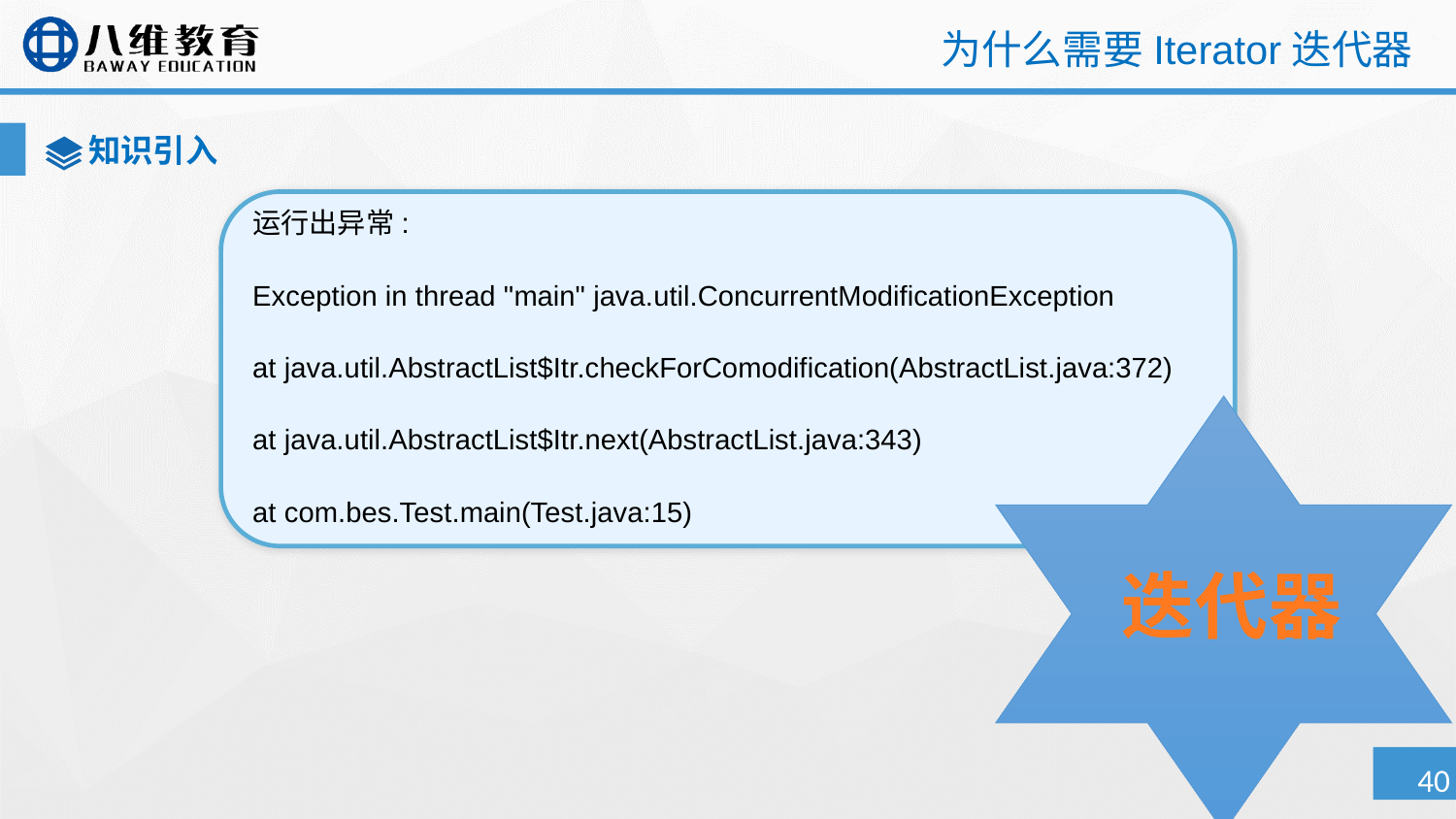

# 为什么需要Iterator迭代器
知识引入

运行出异常:

Exception in thread "main" java.util.ConcurrentModificationException

at java.util.AbstractList$Itr.checkForComodification(AbstractList.java:372)

at java.util.AbstractList$Itr.next(AbstractList.java:343)

at com.bes.Test.main(Test.java:15)

 迭代器